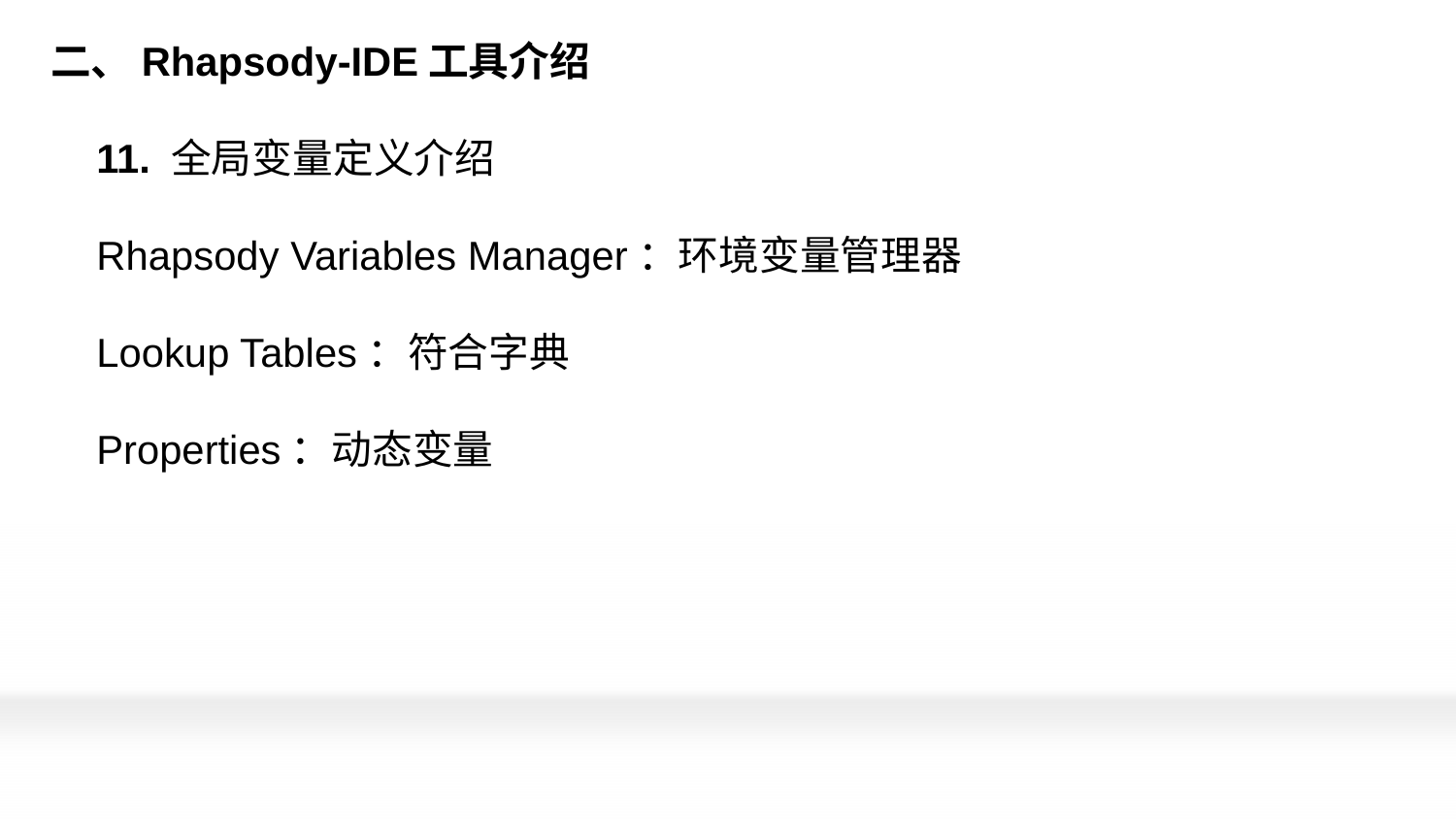

# 二、Rhapsody-IDE工具介绍 11. 全局变量定义介绍 Rhapsody Variables Manager：环境变量管理器 Lookup Tables：符合字典 Properties：动态变量